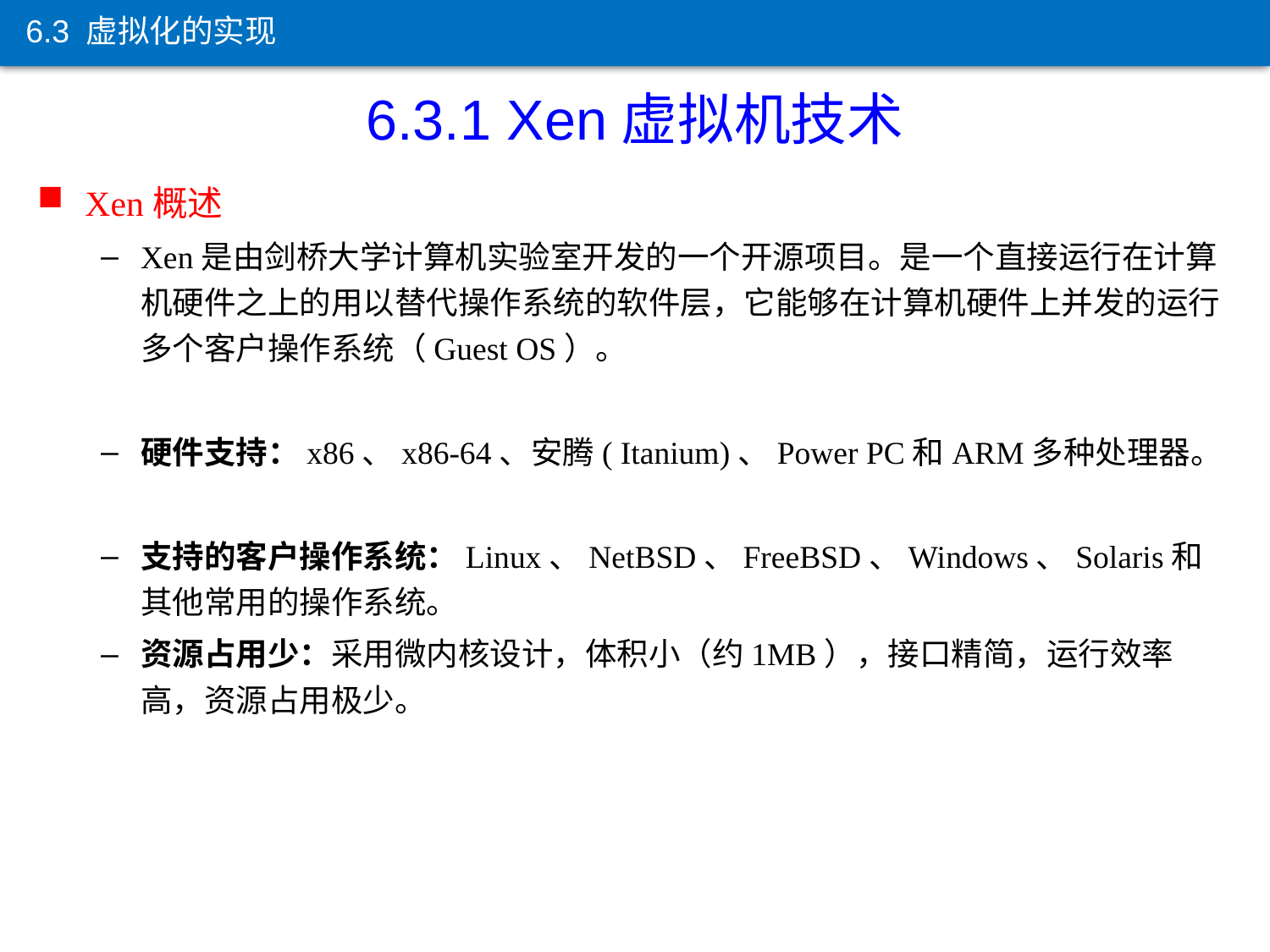

6.3 虚拟化的实现
6.3.1 Xen虚拟机技术
Xen概述
Xen是由剑桥大学计算机实验室开发的一个开源项目。是一个直接运行在计算机硬件之上的用以替代操作系统的软件层，它能够在计算机硬件上并发的运行多个客户操作系统（Guest OS）。

硬件支持：x86、x86-64、安腾( Itanium)、Power PC和ARM多种处理器。

支持的客户操作系统：Linux、NetBSD、FreeBSD、Windows、Solaris和其他常用的操作系统。
资源占用少：采用微内核设计，体积小（约1MB），接口精简，运行效率高，资源占用极少。

18